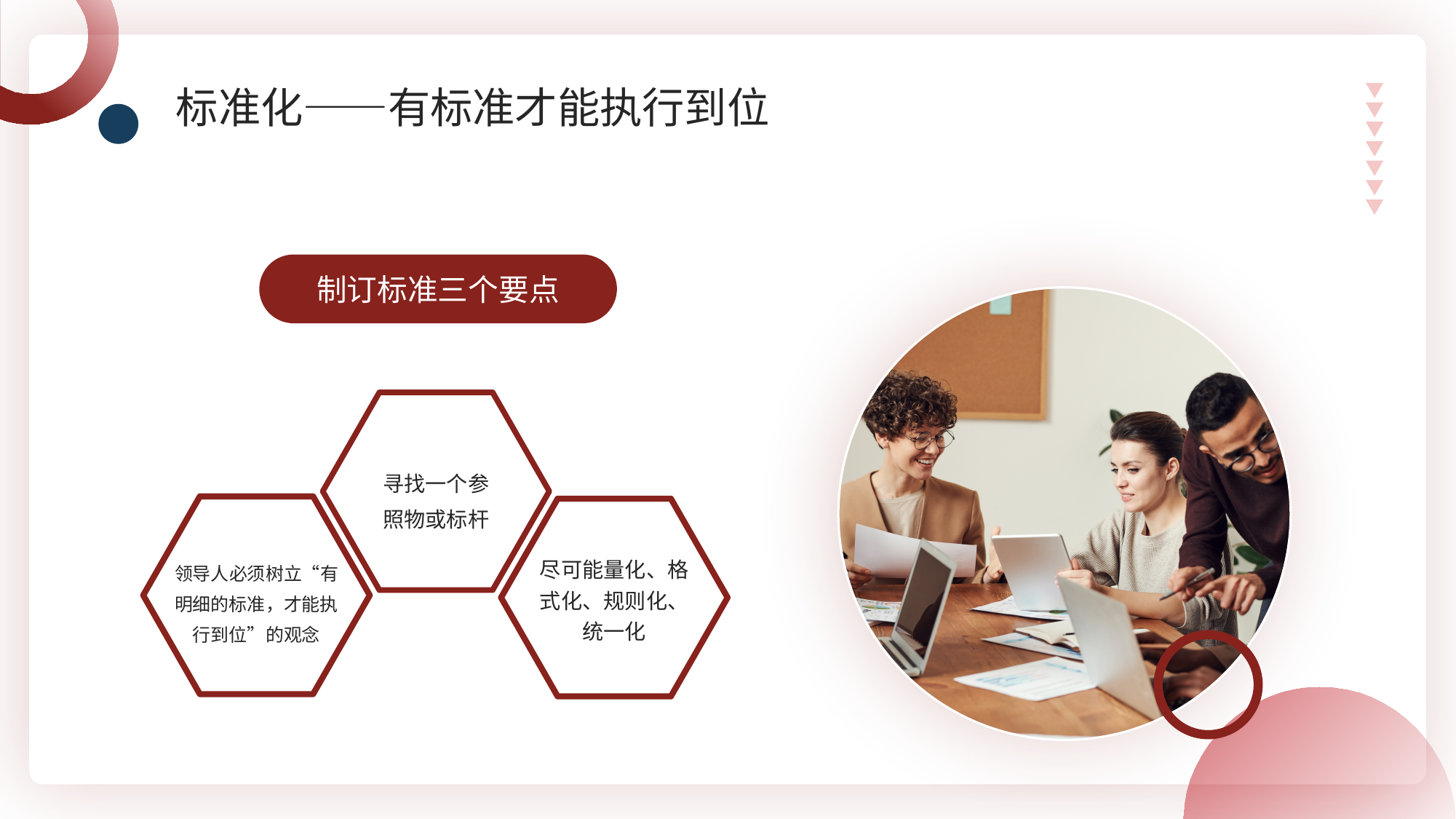

标准化——有标准才能执行到位
制订标准三个要点

寻找一个参照物或标杆

领导人必须树立“有明细的标准，才能执行到位”的观念
尽可能量化、格式化、规则化、统一化